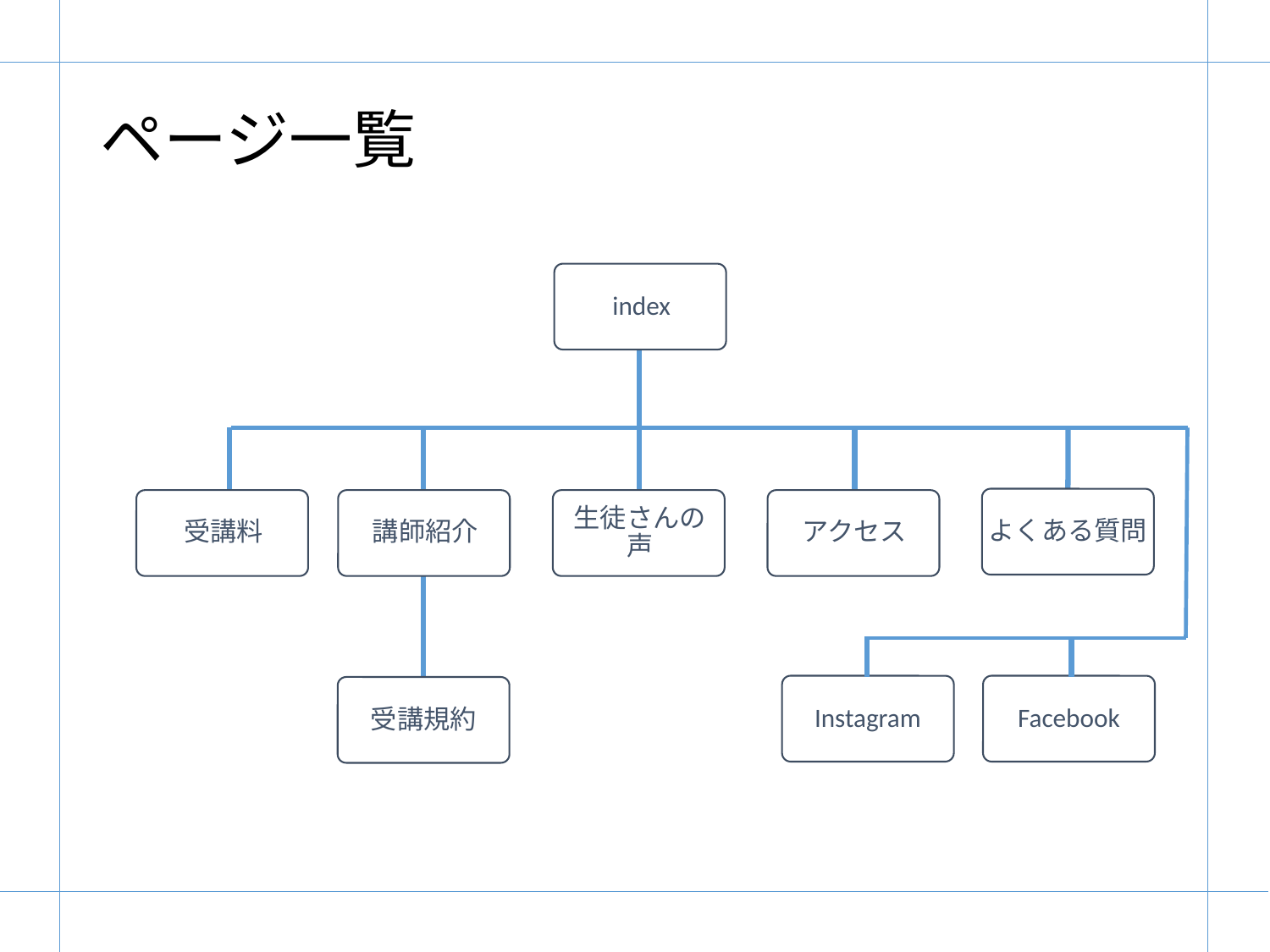

# ページ一覧
index
受講料
講師紹介
生徒さんの声
アクセス

よくある質問

Instagram

Facebook

受講規約